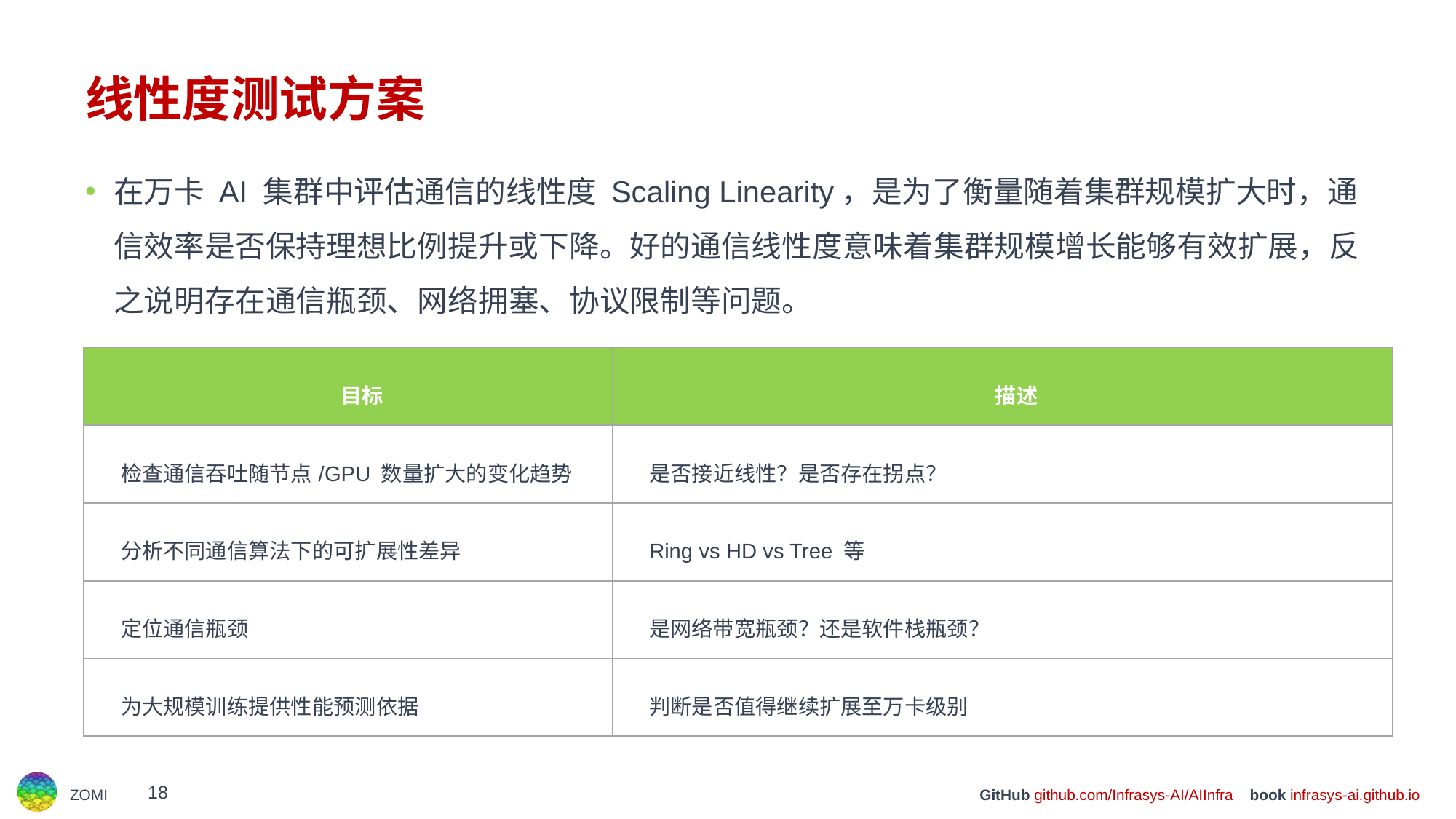

# 线性度测试方案
在万卡 AI 集群中评估通信的线性度 Scaling Linearity，是为了衡量随着集群规模扩大时，通信效率是否保持理想比例提升或下降。好的通信线性度意味着集群规模增长能够有效扩展，反之说明存在通信瓶颈、网络拥塞、协议限制等问题。

| 目标 | 描述 |
| --- | --- |
| 检查通信吞吐随节点/GPU 数量扩大的变化趋势 | 是否接近线性？是否存在拐点？ |
| 分析不同通信算法下的可扩展性差异 | Ring vs HD vs Tree 等 |
| 定位通信瓶颈 | 是网络带宽瓶颈？还是软件栈瓶颈？ |
| 为大规模训练提供性能预测依据 | 判断是否值得继续扩展至万卡级别 |